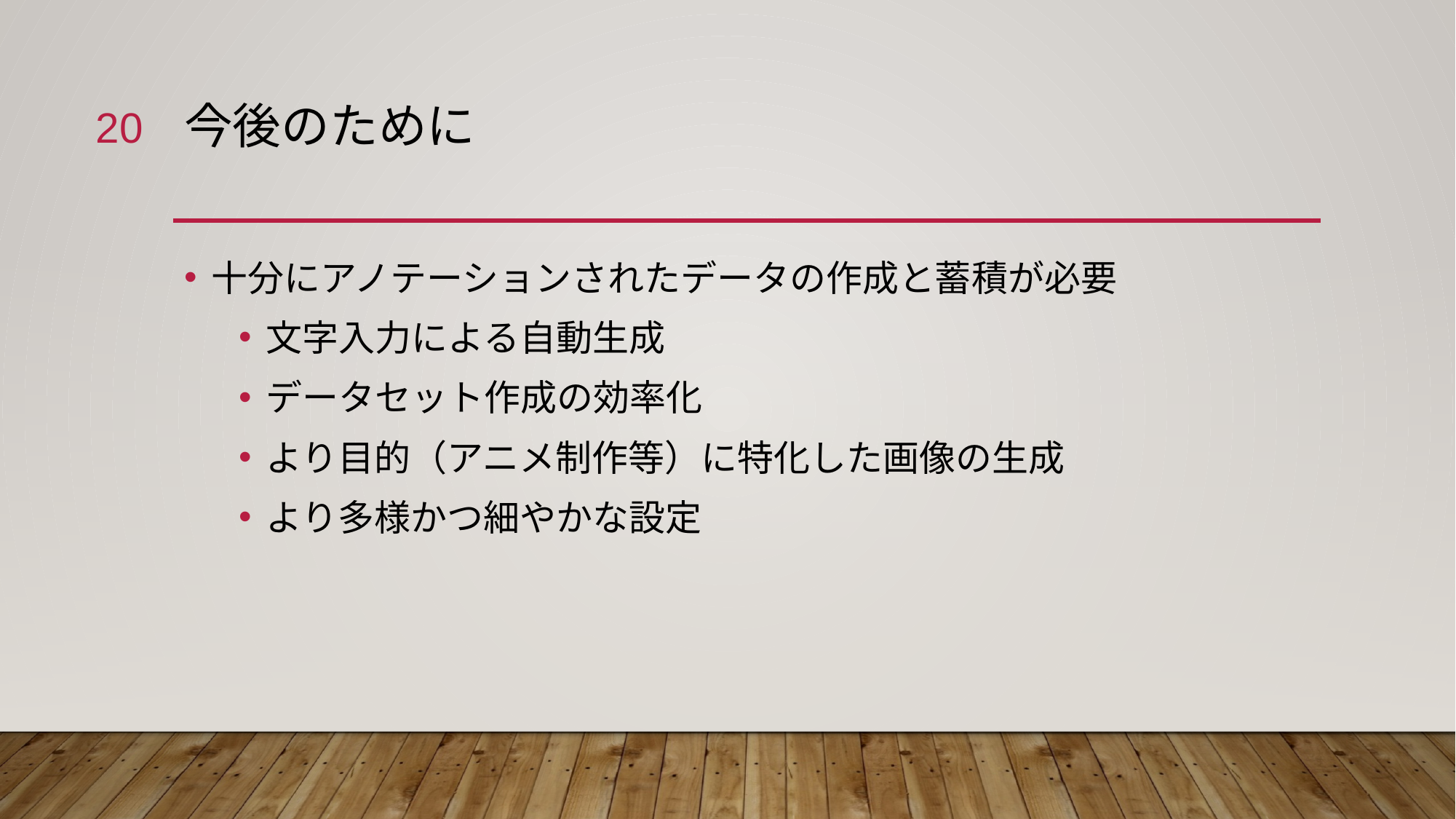

20
# 今後のために
十分にアノテーションされたデータの作成と蓄積が必要
文字入力による自動生成
データセット作成の効率化
より目的（アニメ制作等）に特化した画像の生成
より多様かつ細やかな設定